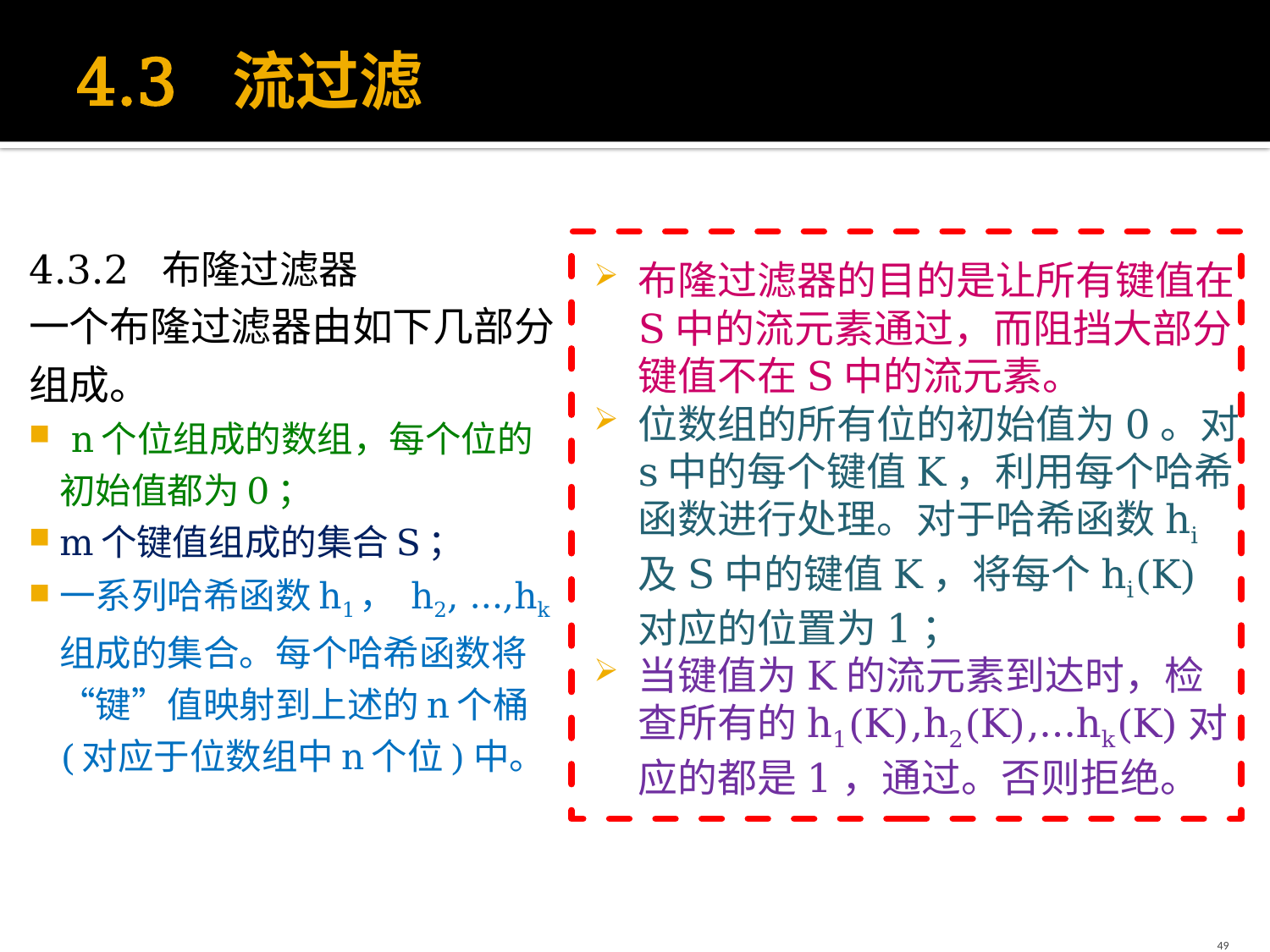

# 4.3  流过滤
4.3.2  布隆过滤器
一个布隆过滤器由如下几部分组成。
 n个位组成的数组，每个位的初始值都为0；
m个键值组成的集合S；
一系列哈希函数h1， h2, …,hk组成的集合。每个哈希函数将“键”值映射到上述的n个桶(对应于位数组中n个位)中。

布隆过滤器的目的是让所有键值在S中的流元素通过，而阻挡大部分键值不在S中的流元素。
位数组的所有位的初始值为0。对s中的每个键值K，利用每个哈希函数进行处理。对于哈希函数hi及S中的键值K，将每个hi(K)对应的位置为1；
当键值为K的流元素到达时，检查所有的h1(K),h2(K),…hk(K)对应的都是1，通过。否则拒绝。
49